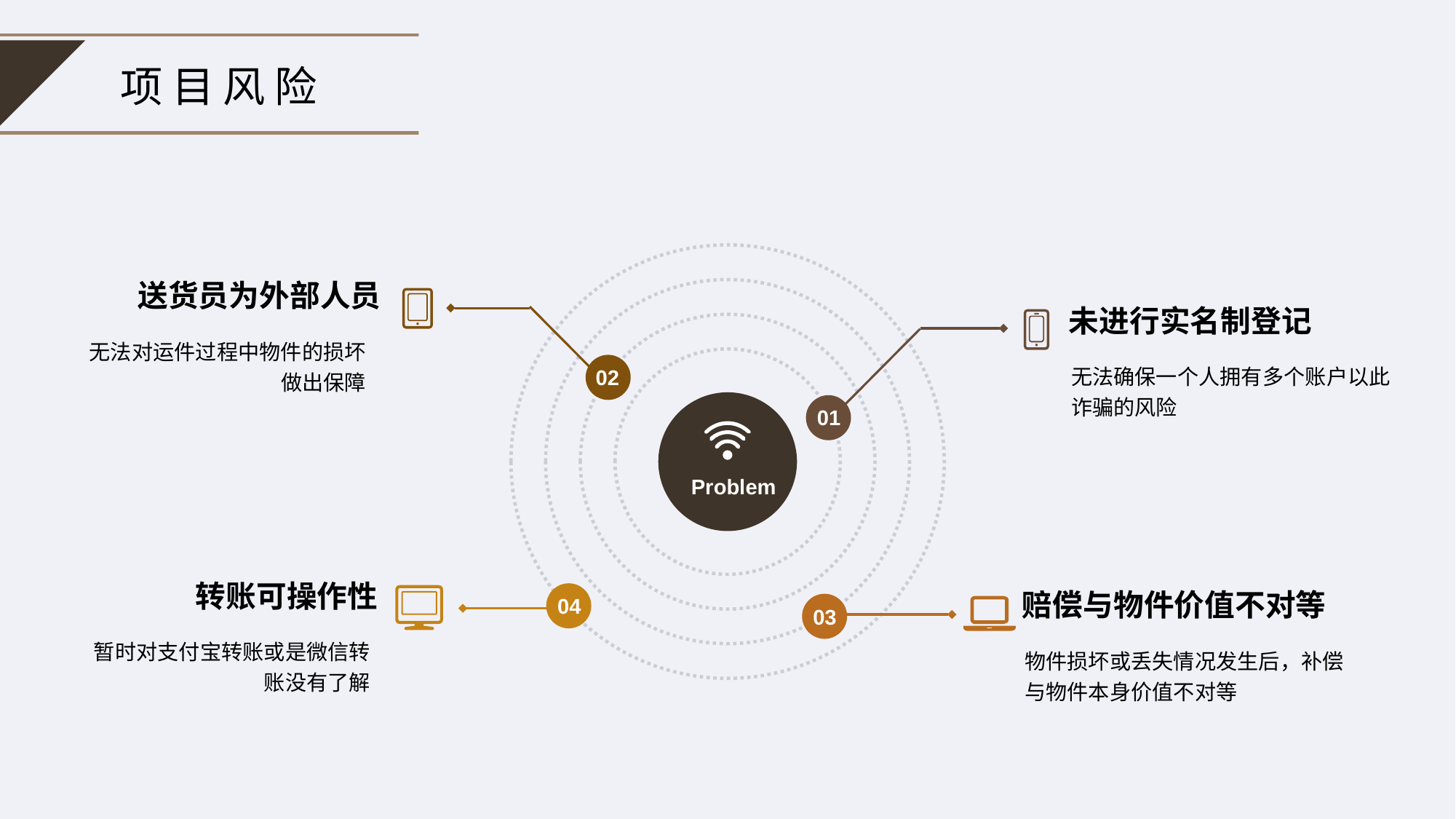

项目风险

送货员为外部人员

未进行实名制登记

无法对运件过程中物件的损坏做出保障

无法确保一个人拥有多个账户以此诈骗的风险

02

01

Problem
转账可操作性
赔偿与物件价值不对等

04

03
暂时对支付宝转账或是微信转账没有了解
物件损坏或丢失情况发生后，补偿与物件本身价值不对等